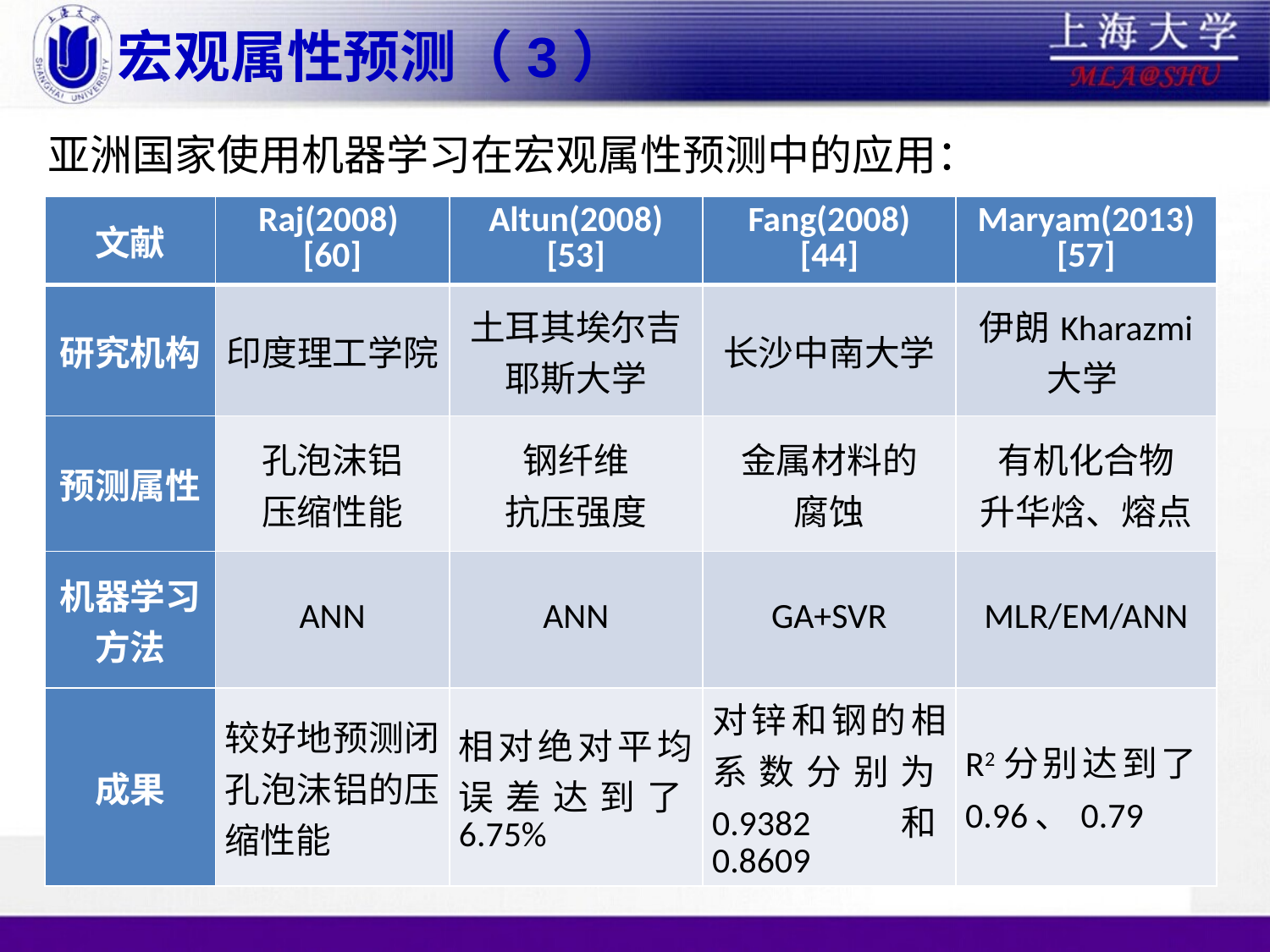

# 宏观属性预测（3）
亚洲国家使用机器学习在宏观属性预测中的应用：
| 文献 | Raj(2008) [60] | Altun(2008) [53] | Fang(2008) [44] | Maryam(2013) [57] |
| --- | --- | --- | --- | --- |
| 研究机构 | 印度理工学院 | 土耳其埃尔吉耶斯大学 | 长沙中南大学 | 伊朗Kharazmi 大学 |
| 预测属性 | 孔泡沫铝 压缩性能 | 钢纤维 抗压强度 | 金属材料的 腐蚀 | 有机化合物 升华焓、熔点 |
| 机器学习方法 | ANN | ANN | GA+SVR | MLR/EM/ANN |
| 成果 | 较好地预测闭孔泡沫铝的压缩性能 | 相对绝对平均误差达到了6.75% | 对锌和钢的相系数分别为0.9382和0.8609 | R2分别达到了0.96、0.79 |